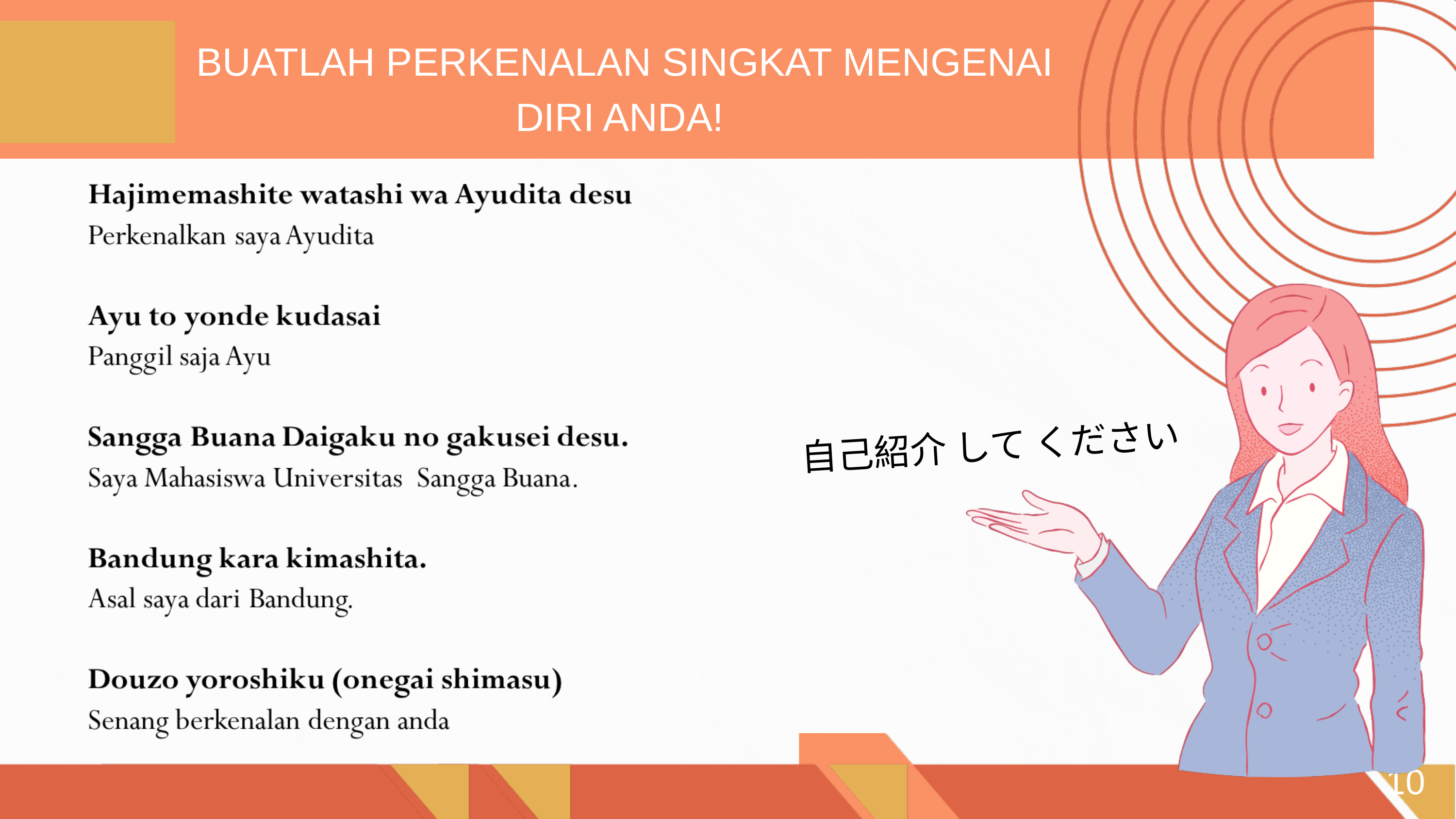

BUATLAH PERKENALAN SINGKAT MENGENAI DIRI ANDA!

自己紹介 して ください

10